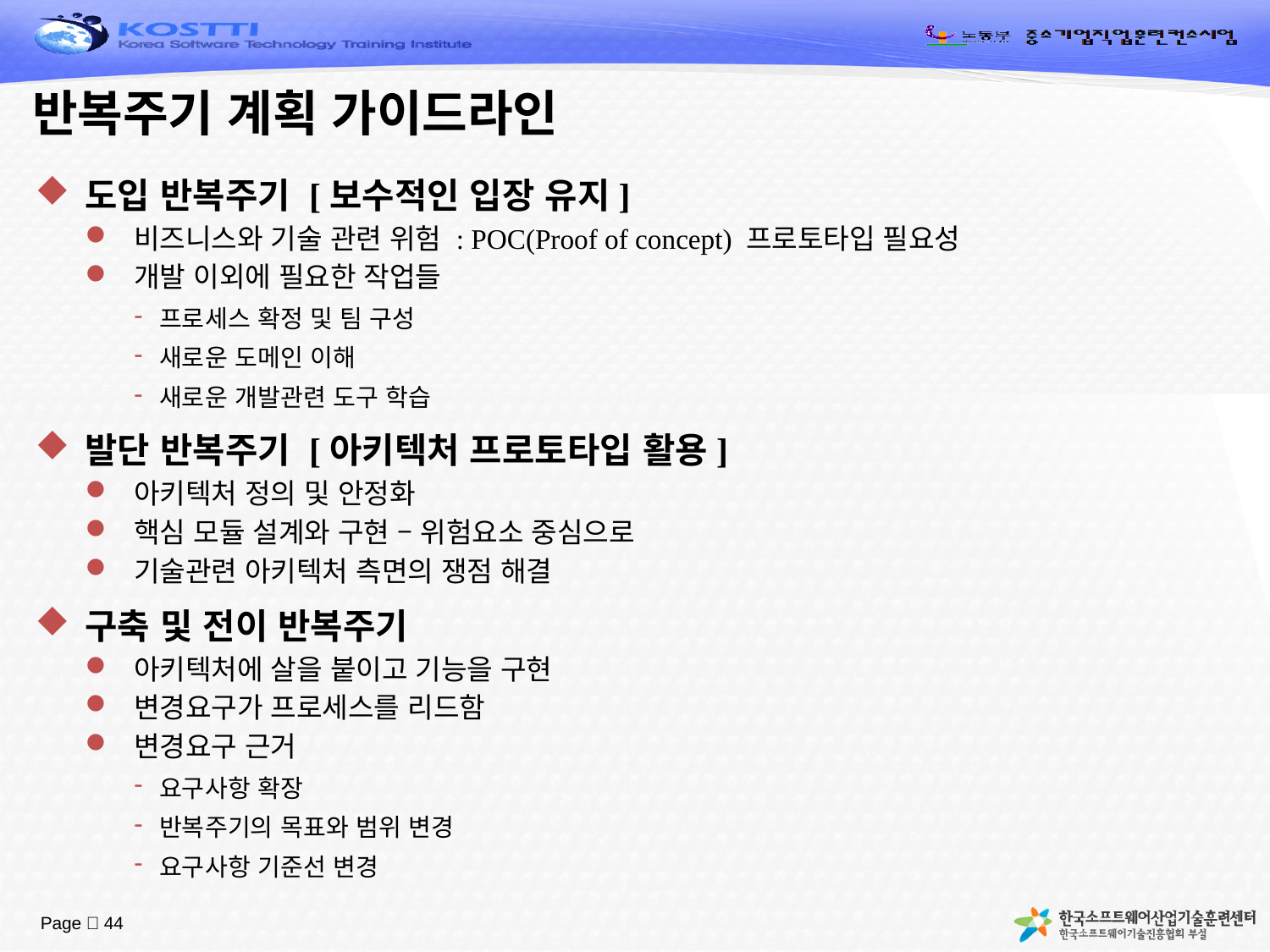

# 반복주기 계획 가이드라인
도입 반복주기 [보수적인 입장 유지]
비즈니스와 기술 관련 위험 : POC(Proof of concept) 프로토타입 필요성
개발 이외에 필요한 작업들
프로세스 확정 및 팀 구성
새로운 도메인 이해
새로운 개발관련 도구 학습
발단 반복주기 [아키텍처 프로토타입 활용]
아키텍처 정의 및 안정화
핵심 모듈 설계와 구현 – 위험요소 중심으로
기술관련 아키텍처 측면의 쟁점 해결
구축 및 전이 반복주기
아키텍처에 살을 붙이고 기능을 구현
변경요구가 프로세스를 리드함
변경요구 근거
요구사항 확장
반복주기의 목표와 범위 변경
요구사항 기준선 변경